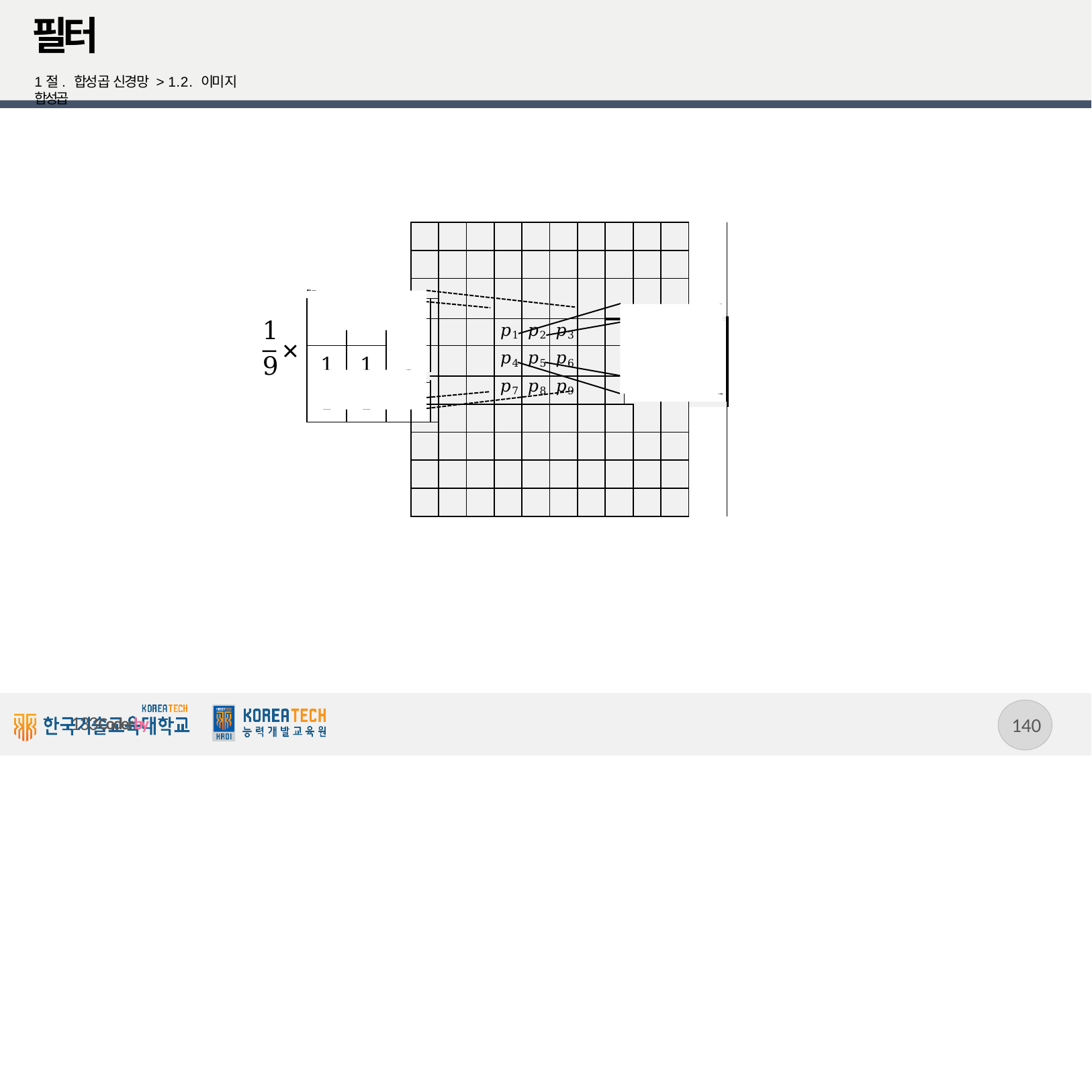

필터
1절. 합성곱 신경망 > 1.2. 이미지 합성곱
|  |  |  |  |  |  |  |  |  |  |  |  |  |  |  |  |
| --- | --- | --- | --- | --- | --- | --- | --- | --- | --- | --- | --- | --- | --- | --- | --- |
|  |  |  |  |  |  |  |  |  |  |  |  |  |  |  |  |
|  |  |  |  |  |  |  |  |  |  |  |  |  |  |  |  |
| 1 | 1 | 1 |  |  |  |  |  |  |  |  |  |  |  |  |  |
|  |  |  |  |  |  |  | 𝑝1 | 𝑝2 | 𝑝3 |  |  | ℎ[𝑖, 𝑗] |  |  |  |
| 1 | 1 | 1 |  |  |  |  | 𝑝4 | 𝑝5 | 𝑝6 |  |  |  |  |  |  |
|  |  |  |  |  |  |  | 𝑝7 | 𝑝8 | 𝑝9 |  |  |  |  |  |  |
| 1 | 1 | 1 |  |  |  |  |  |  |  |  |  |  |  |  |  |
|  |  |  |  |  |  |  |  |  |  |  |  |  |  |  |  |
|  |  |  |  |  |  |  |  |  |  |  |  |  |  |  |  |
|  |  |  |  |  |  |  |  |  |  |  |  |  |  |  |  |
|  |  |  |  |  |  |  |  |  |  |  |  |  |  |  |  |
|  |  |  |  |  |  |  |  |  |  |  |  |  |  |  |  |

1
9
×

140
133Coderby